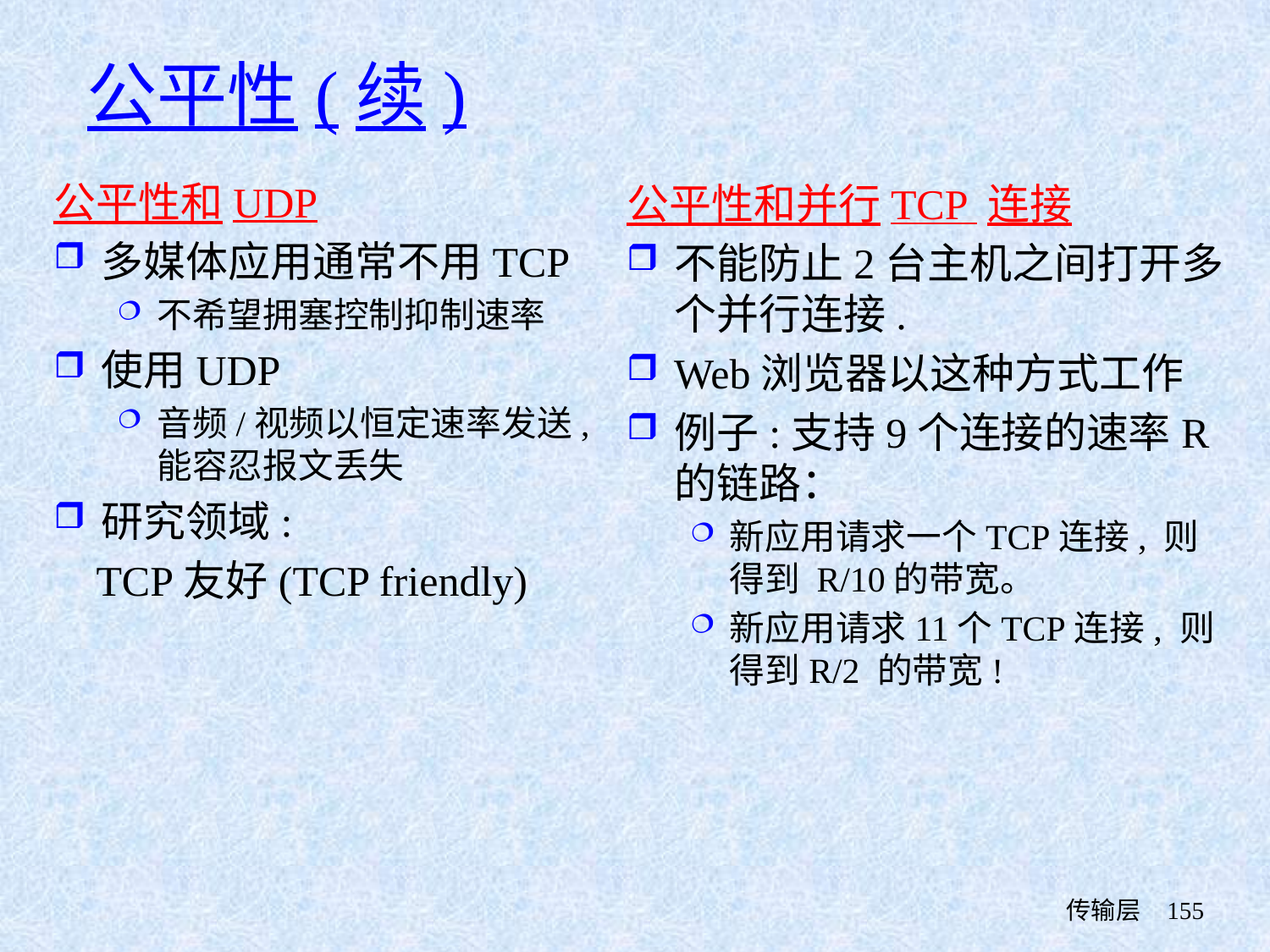

# 公平性(续)
公平性和UDP
多媒体应用通常不用TCP
不希望拥塞控制抑制速率
使用UDP
音频/视频以恒定速率发送, 能容忍报文丢失
研究领域:
    TCP友好(TCP friendly)

公平性和并行TCP 连接
不能防止2台主机之间打开多个并行连接.
Web浏览器以这种方式工作
例子:支持9个连接的速率R的链路：
新应用请求一个TCP连接, 则得到 R/10的带宽。
新应用请求11个TCP连接, 则得到R/2 的带宽!
 传输层
155